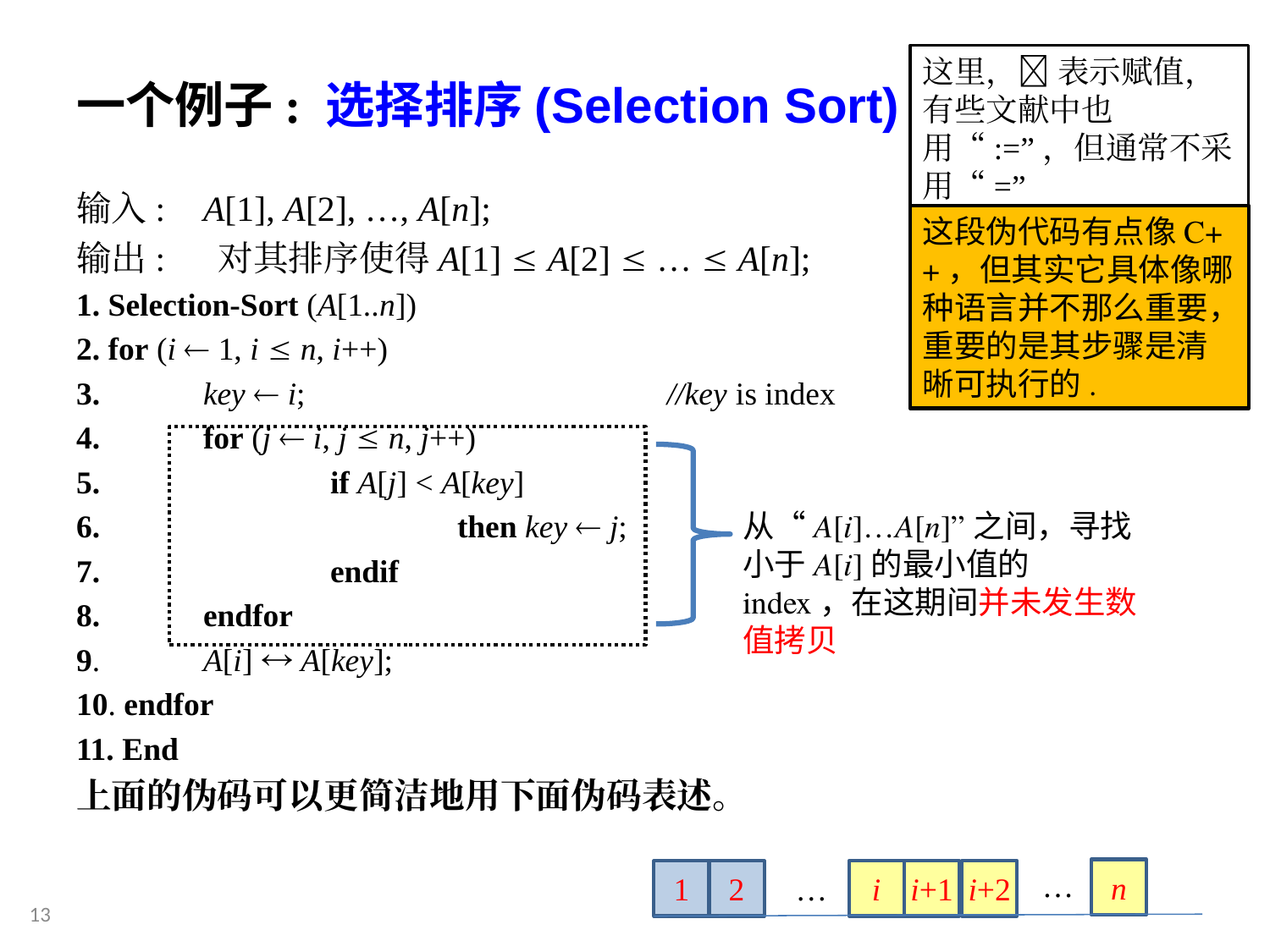

# 一个例子: 选择排序(Selection Sort)
这里，← 表示赋值，有些文献中也用“:=”，但通常不采用“=”
输入:	A[1], A[2], …, A[n];
输出:     对其排序使得A[1] ≤ A[2] ≤ … ≤ A[n];
1. Selection-Sort (A[1..n])
2. for (i ← 1, i ≤ n, i++)
3. 	key ← i;                                             //key is index
4. 	for (j ← i, j ≤ n, j++)
5. 	 	if A[j] < A[key]
6. 			then key ← j;
7. 		endif
8. 	endfor
9. 	A[i] ↔ A[key];
10. endfor
11. End
上面的伪码可以更简洁地用下面伪码表述。
这段伪代码有点像C++，但其实它具体像哪种语言并不那么重要，重要的是其步骤是清晰可执行的.

从“A[i]…A[n]”之间，寻找小于A[i]的最小值的index，在这期间并未发生数值拷贝
…
n
1
2
i
i+1
i+2
…
13